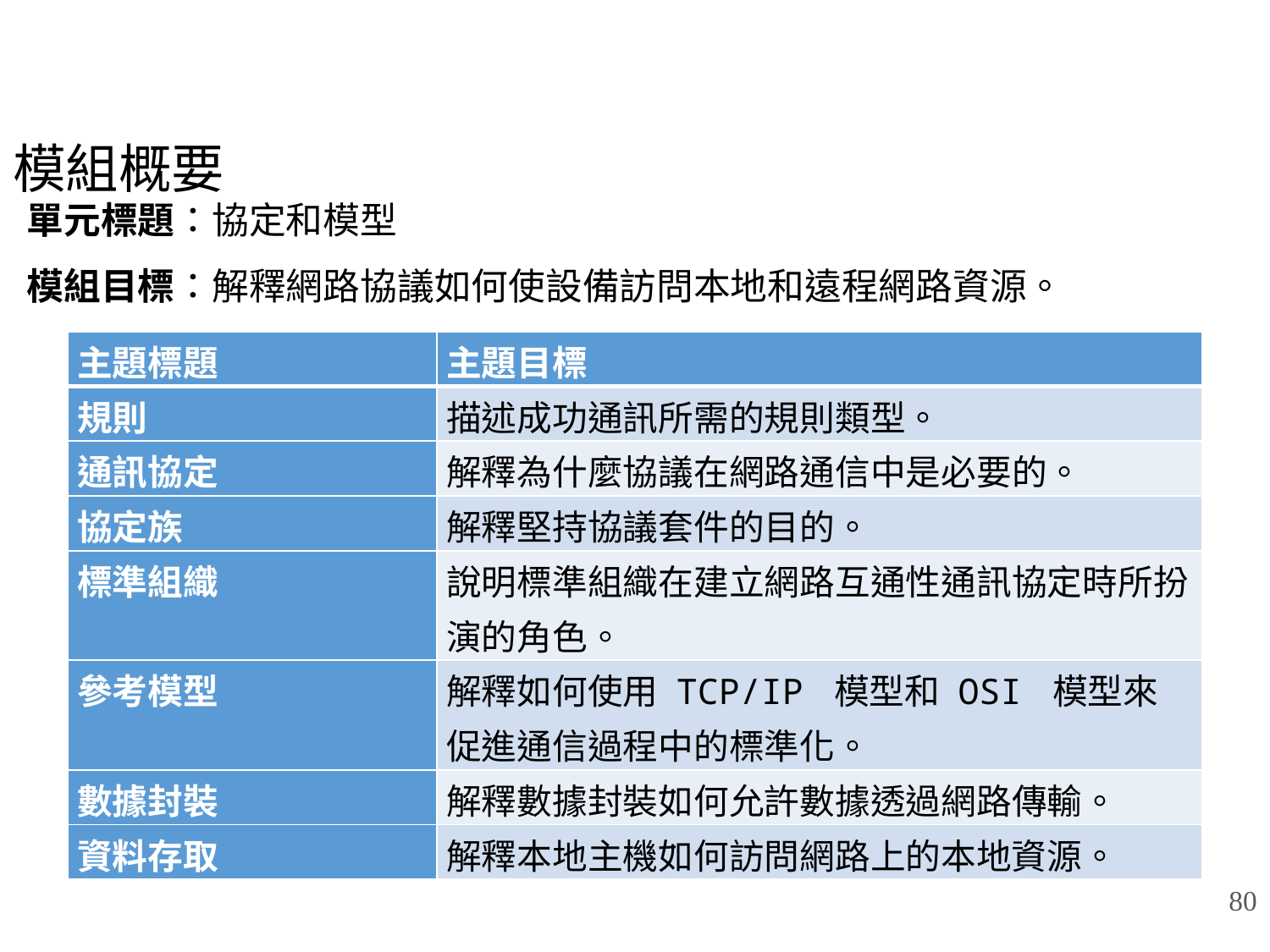

# 模組概要
單元標題：協定和模型
模組目標：解釋網路協議如何使設備訪問本地和遠程網路資源。

| 主題標題 | 主題目標 |
| --- | --- |
| 規則 | 描述成功通訊所需的規則類型。 |
| 通訊協定 | 解釋為什麼協議在網路通信中是必要的。 |
| 協定族 | 解釋堅持協議套件的目的。 |
| 標準組織 | 說明標準組織在建立網路互通性通訊協定時所扮演的角色。 |
| 參考模型 | 解釋如何使用 TCP/IP 模型和 OSI 模型來促進通信過程中的標準化。 |
| 數據封裝 | 解釋數據封裝如何允許數據透過網路傳輸。 |
| 資料存取 | 解釋本地主機如何訪問網路上的本地資源。 |
80